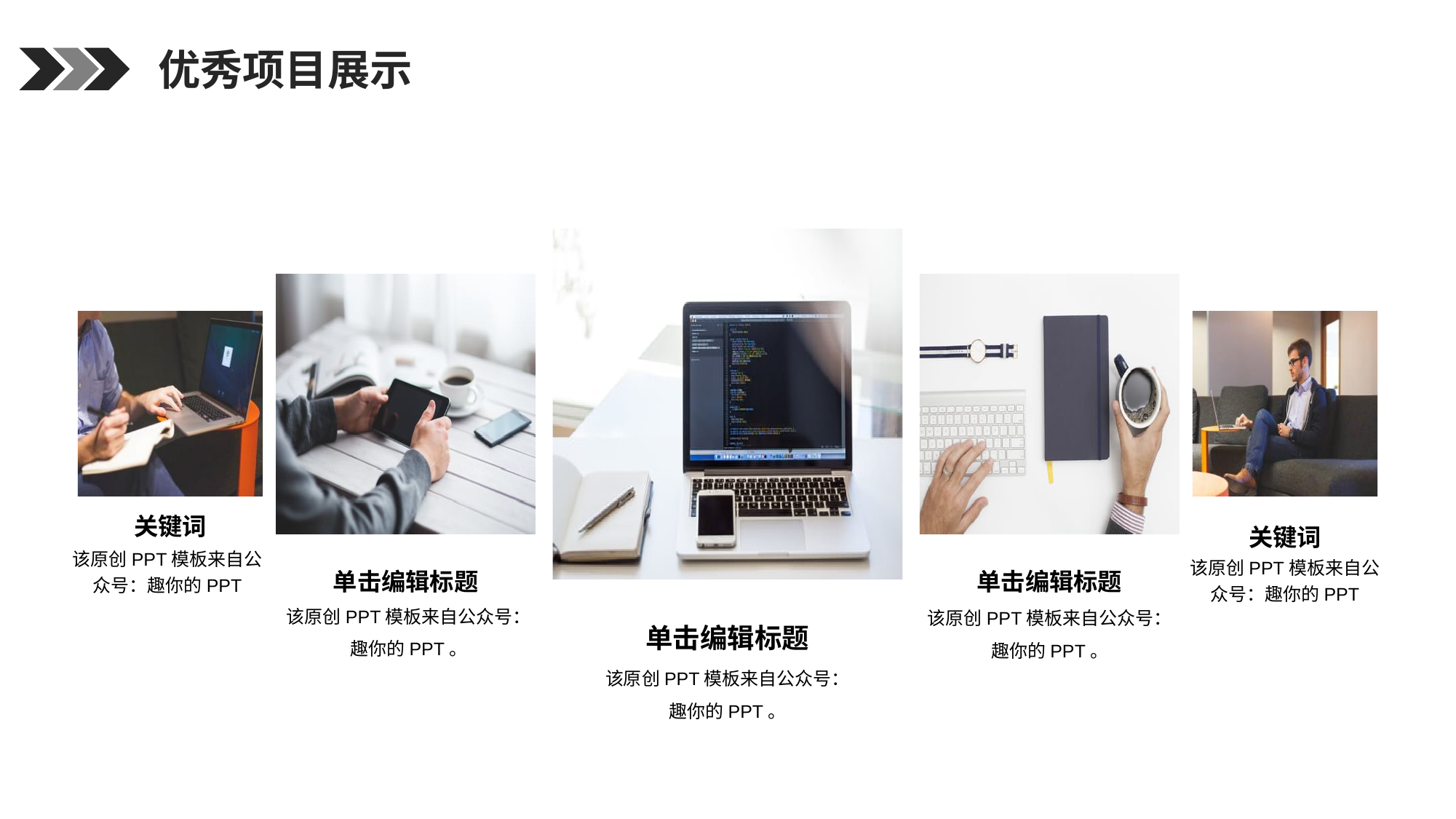

优秀项目展示

关键词
关键词
该原创PPT模板来自公众号：趣你的PPT
该原创PPT模板来自公众号：趣你的PPT
单击编辑标题
单击编辑标题
该原创PPT模板来自公众号：
趣你的PPT。
该原创PPT模板来自公众号：
趣你的PPT。
单击编辑标题
该原创PPT模板来自公众号：
趣你的PPT。